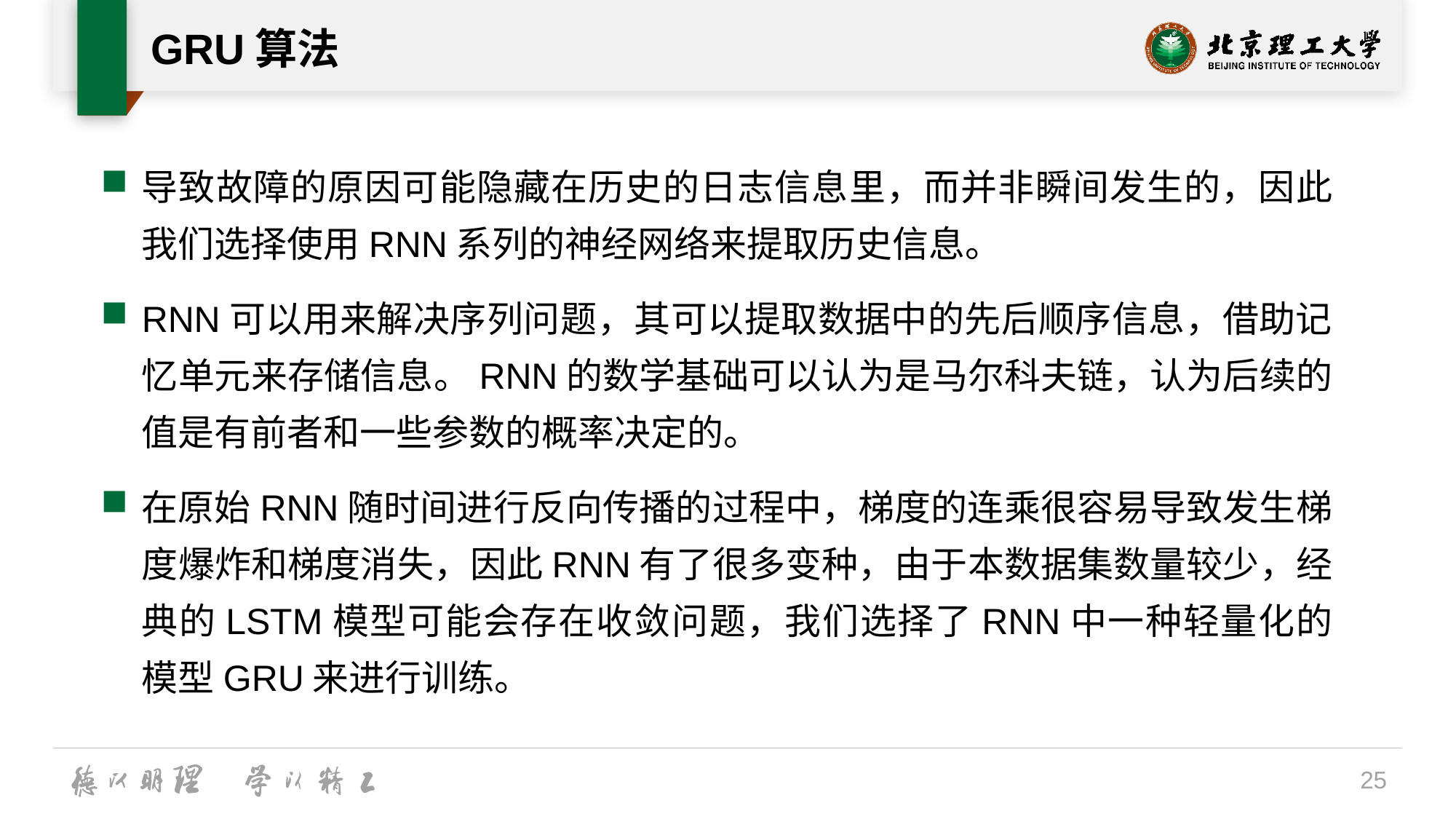

# GRU算法
导致故障的原因可能隐藏在历史的日志信息里，而并非瞬间发生的，因此我们选择使用RNN系列的神经网络来提取历史信息。
RNN可以用来解决序列问题，其可以提取数据中的先后顺序信息，借助记忆单元来存储信息。RNN的数学基础可以认为是马尔科夫链，认为后续的值是有前者和一些参数的概率决定的。
在原始RNN随时间进行反向传播的过程中，梯度的连乘很容易导致发生梯度爆炸和梯度消失，因此RNN有了很多变种，由于本数据集数量较少，经典的LSTM模型可能会存在收敛问题，我们选择了RNN中一种轻量化的模型GRU来进行训练。